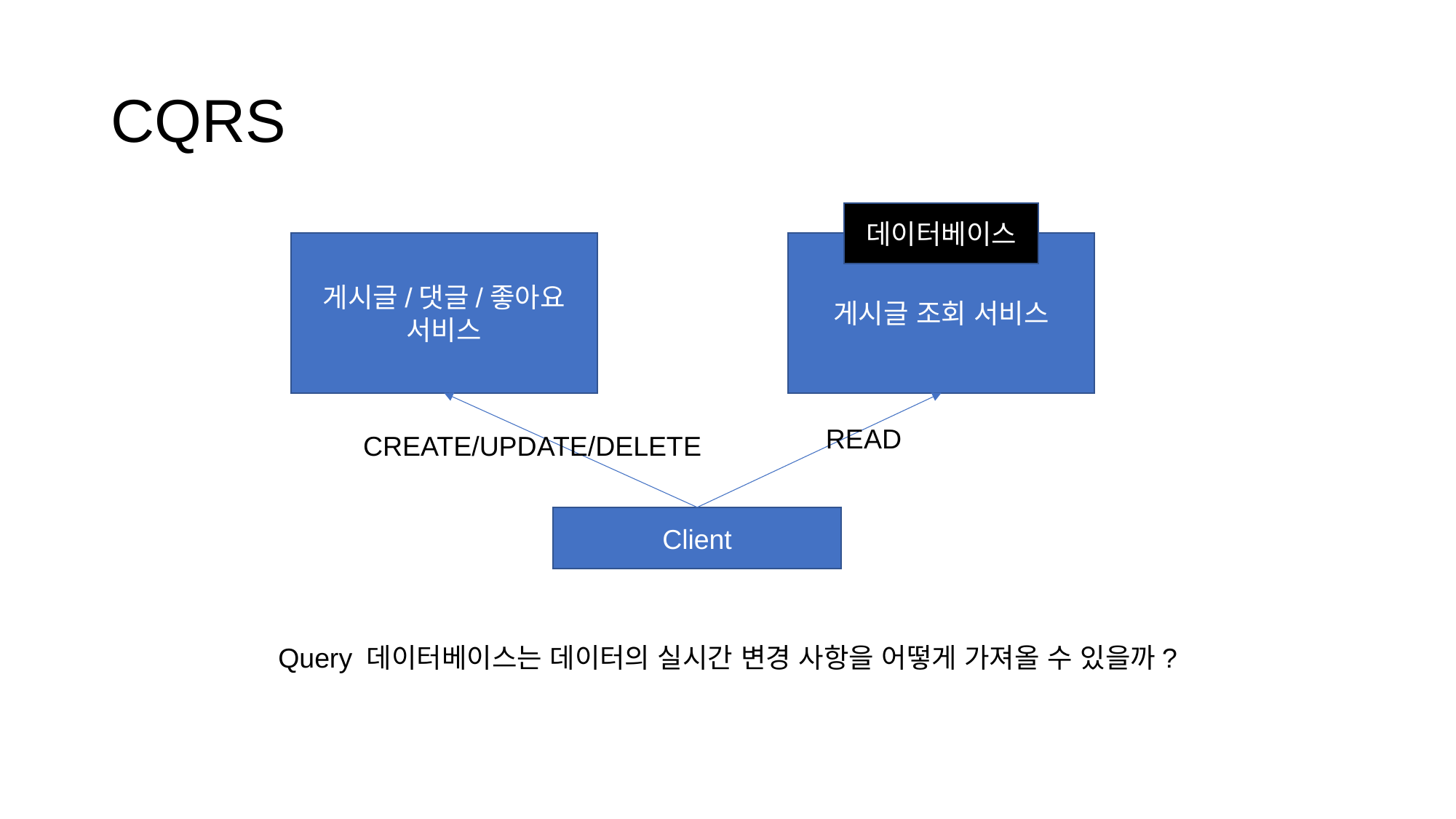

# CQRS
데이터베이스
게시글/댓글/좋아요
서비스
게시글 조회 서비스
READ
CREATE/UPDATE/DELETE
Client
Query 데이터베이스는 데이터의 실시간 변경 사항을 어떻게 가져올 수 있을까?